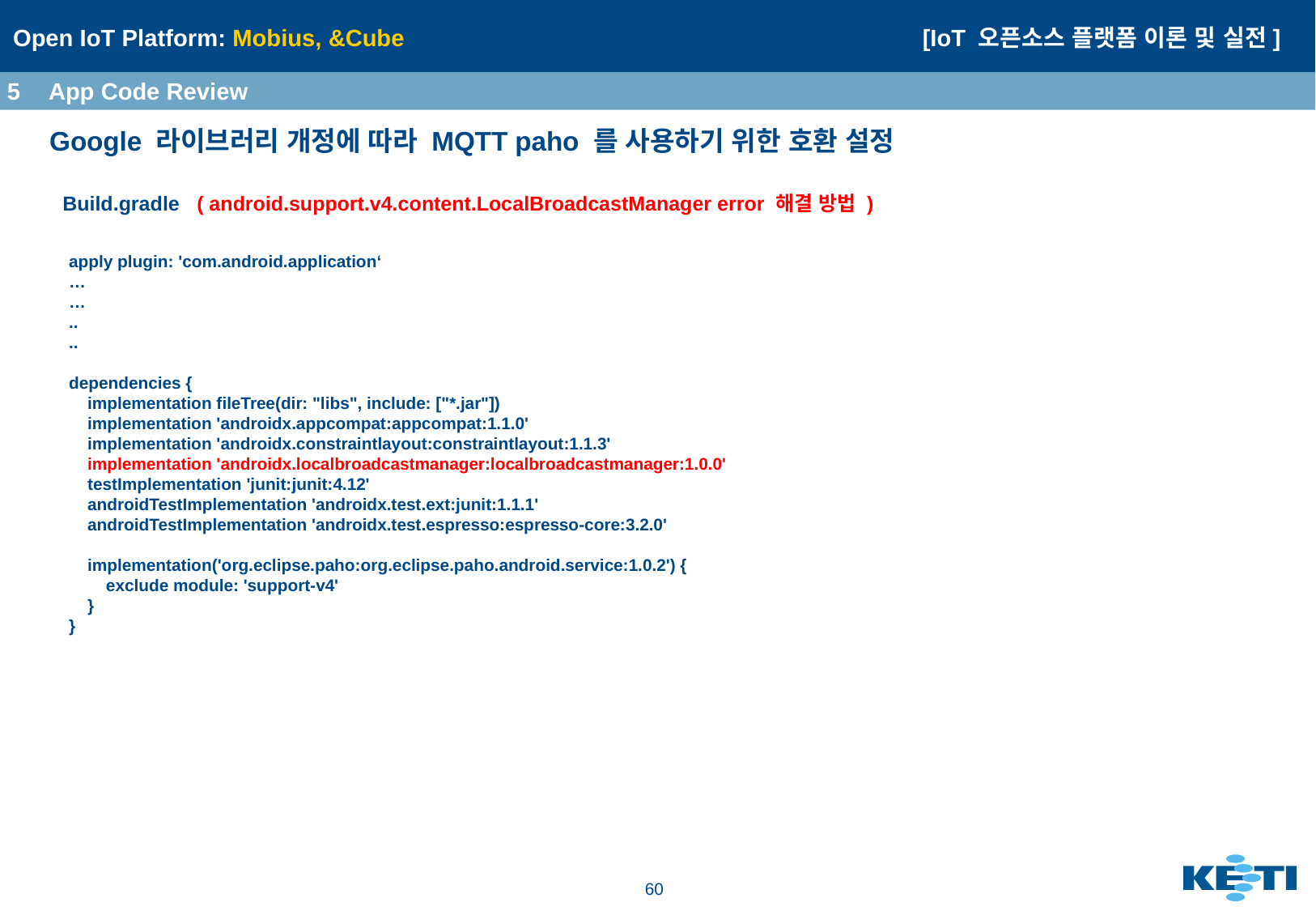

5	App Code Review
# Google 라이브러리 개정에 따라 MQTT paho 를 사용하기 위한 호환 설정
Build.gradle   ( android.support.v4.content.LocalBroadcastManager error 해결 방법 )
apply plugin: 'com.android.application‘
…
…
..
..
dependencies {
    implementation fileTree(dir: "libs", include: ["*.jar"])
    implementation 'androidx.appcompat:appcompat:1.1.0'
    implementation 'androidx.constraintlayout:constraintlayout:1.1.3'
    implementation 'androidx.localbroadcastmanager:localbroadcastmanager:1.0.0'
    testImplementation 'junit:junit:4.12'
    androidTestImplementation 'androidx.test.ext:junit:1.1.1'
    androidTestImplementation 'androidx.test.espresso:espresso-core:3.2.0'
    implementation('org.eclipse.paho:org.eclipse.paho.android.service:1.0.2') {
        exclude module: 'support-v4'
    }
}